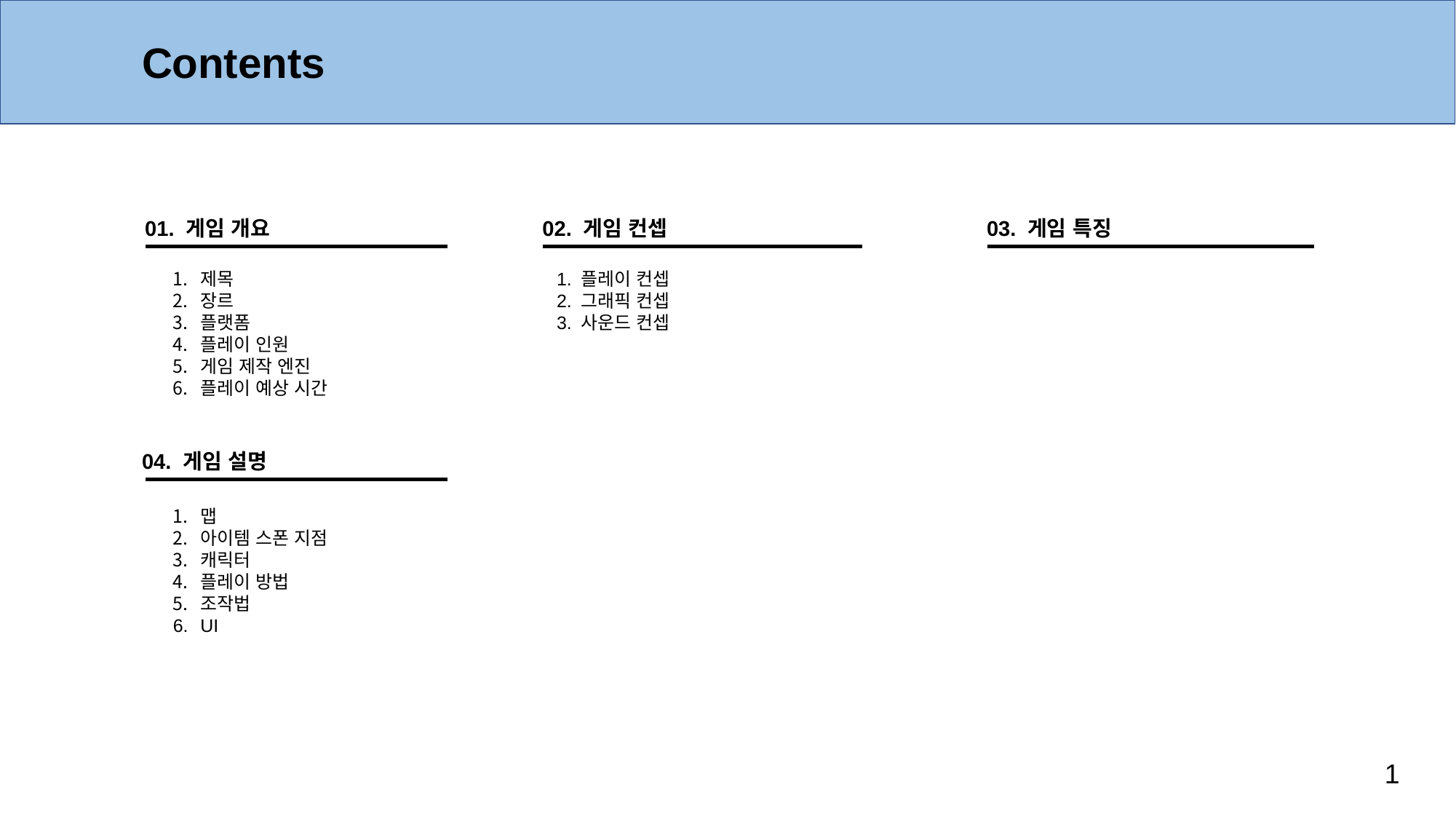

Contents
01. 게임 개요
02. 게임 컨셉
03. 게임 특징
제목
장르
플랫폼
플레이 인원
게임 제작 엔진
플레이 예상 시간
1. 플레이 컨셉
2. 그래픽 컨셉
3. 사운드 컨셉
04. 게임 설명
맵
아이템 스폰 지점
캐릭터
플레이 방법
조작법
UI
1